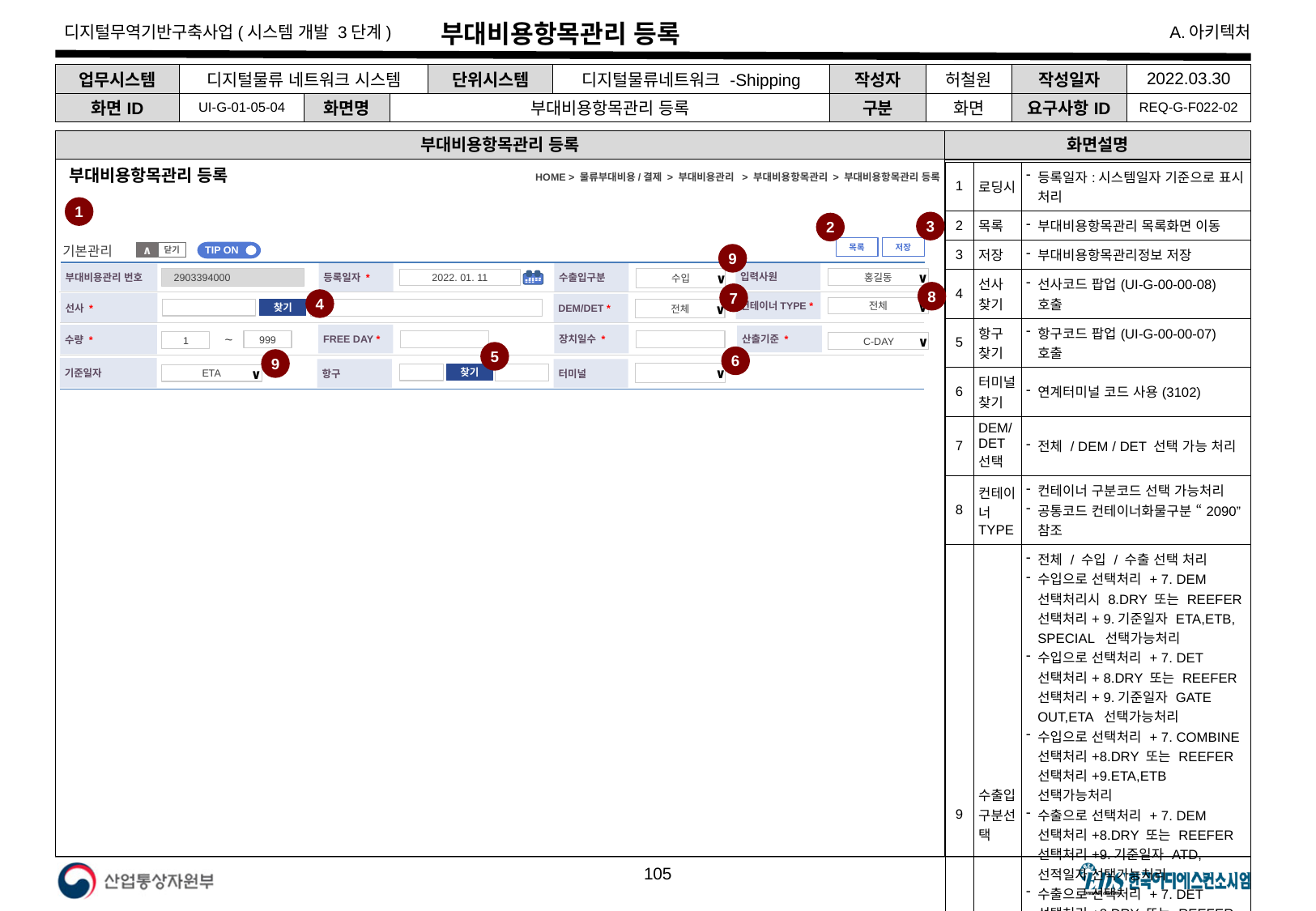

# 부대비용항목관리 등록
| 업무시스템 | 디지털물류 네트워크 시스템 |  |  | 단위시스템 | 디지털물류네트워크 -Shipping | 작성자 | 허철원 | 작성일자 | 2022.03.30 |
| --- | --- | --- | --- | --- | --- | --- | --- | --- | --- |
| 화면ID | UI-G-01-05-04 | 화면명 | 부대비용항목관리 등록 |  |  | 구분 | 화면 | 요구사항ID | REQ-G-F022-02 |
부대비용항목관리 등록
화면설명

HOME > 물류부대비용/결제 > 부대비용관리  > 부대비용항목관리 > 부대비용항목관리 등록

| 1 | 로딩시 | 등록일자:시스템일자 기준으로 표시 처리 |
| --- | --- | --- |
| 2 | 목록 | 부대비용항목관리 목록화면 이동 |
| 3 | 저장 | 부대비용항목관리정보 저장 |
| 4 | 선사 찾기 | 선사코드 팝업(UI-G-00-00-08) 호출 |
| 5 | 항구 찾기 | 항구코드 팝업(UI-G-00-00-07) 호출 |
| 6 | 터미널 찾기 | 연계터미널 코드 사용(3102) |
| 7 | DEM/DET 선택 | 전체 / DEM / DET 선택 가능 처리 |
| 8 | 컨테이너TYPE | 컨테이너 구분코드 선택 가능처리 공통코드 컨테이너화물구분 “2090” 참조 |
| 9 | 수출입구분선택 | 전체 / 수입 / 수출 선택 처리 수입으로 선택처리 + 7. DEM 선택처리시 8.DRY 또는 REEFER 선택처리+ 9.기준일자 ETA,ETB, SPECIAL 선택가능처리 수입으로 선택처리 + 7. DET 선택처리+ 8.DRY 또는 REEFER 선택처리+ 9.기준일자 GATE OUT,ETA 선택가능처리 수입으로 선택처리 + 7. COMBINE 선택처리+8.DRY 또는 REEFER 선택처리+9.ETA,ETB 선택가능처리 수출으로 선택처리 + 7. DEM 선택처리+8.DRY 또는 REEFER 선택처리+9.기준일자 ATD,선적일자 선택가능처리 수출으로 선택처리 + 7. DET 선택처리+8.DRY 또는 REEFER 선택처리+9.기준일자 GATE OUT PICKUP 선택가능처리 수출으로 선택처리 + 7. COMBINE 선택처리+8.DRY 또는 REEFER 선택처리+9.기준일자 ATD,선적일자선택가능처리 전체로 선택처리시 사용자 선택입력 가능 처리 |
|  | ※ 보안체크 SR1-1. DBMS 조회 및 결과 검증 : SQL 삽입 차단(mybatis $ 사용불가 #만 사용) SR1-5. 웹 서비스 요청 및 결과 검증 : 크로스사이트스크립트(XSS) 차단(공통필터적용) SR3-1. 예외처리 : 에러 시 시스템 정보 노출차단(에러 시 오류페이지 이동 공통 적용 |  |
부대비용항목관리 등록
1
3
2
저장
목록
기본관리
TIP ON

닫기
∧
9
입력사원
수출입구분
등록일자 *
부대비용관리 번호
2903394000
수입
∨
홍길동
∨
2022. 01. 11

8
7
4
컨테이너TYPE *
선사 *
DEM/DET *
전체
∨
전체
∨

찾기
FREE DAY *
장치일수 *
수량 *
산출기준 *

999
1
~
C-DAY
∨
5
6
9
기준일자
항구
터미널

∨

찾기
ETA
∨